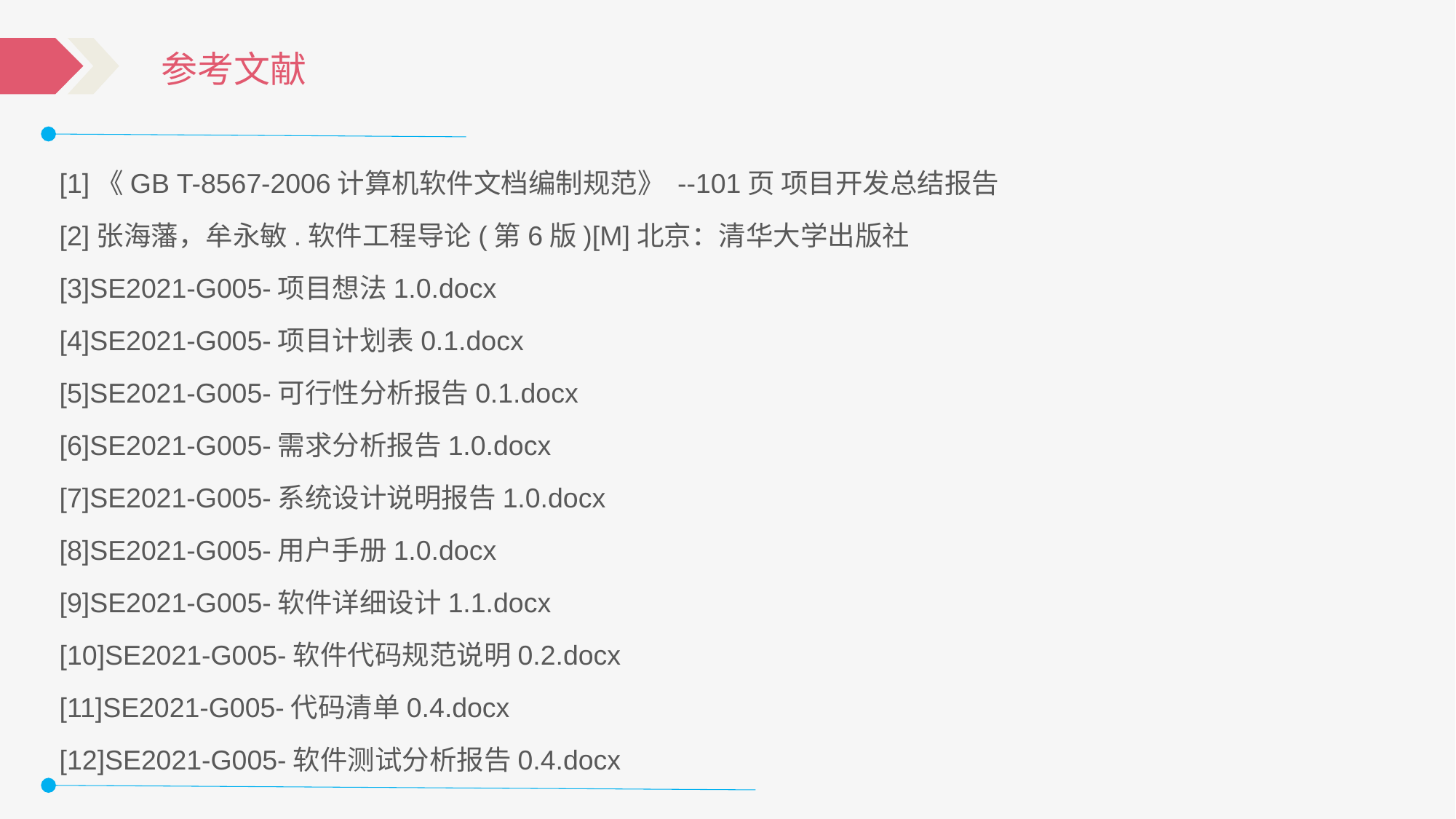

参考文献
[1]《GB T-8567-2006计算机软件文档编制规范》 --101页 项目开发总结报告
[2]张海藩，牟永敏.软件工程导论(第6版)[M]北京：清华大学出版社
[3]SE2021-G005-项目想法1.0.docx
[4]SE2021-G005-项目计划表0.1.docx
[5]SE2021-G005-可行性分析报告0.1.docx
[6]SE2021-G005-需求分析报告1.0.docx
[7]SE2021-G005-系统设计说明报告1.0.docx
[8]SE2021-G005-用户手册1.0.docx
[9]SE2021-G005-软件详细设计1.1.docx
[10]SE2021-G005-软件代码规范说明0.2.docx
[11]SE2021-G005-代码清单0.4.docx
[12]SE2021-G005-软件测试分析报告0.4.docx